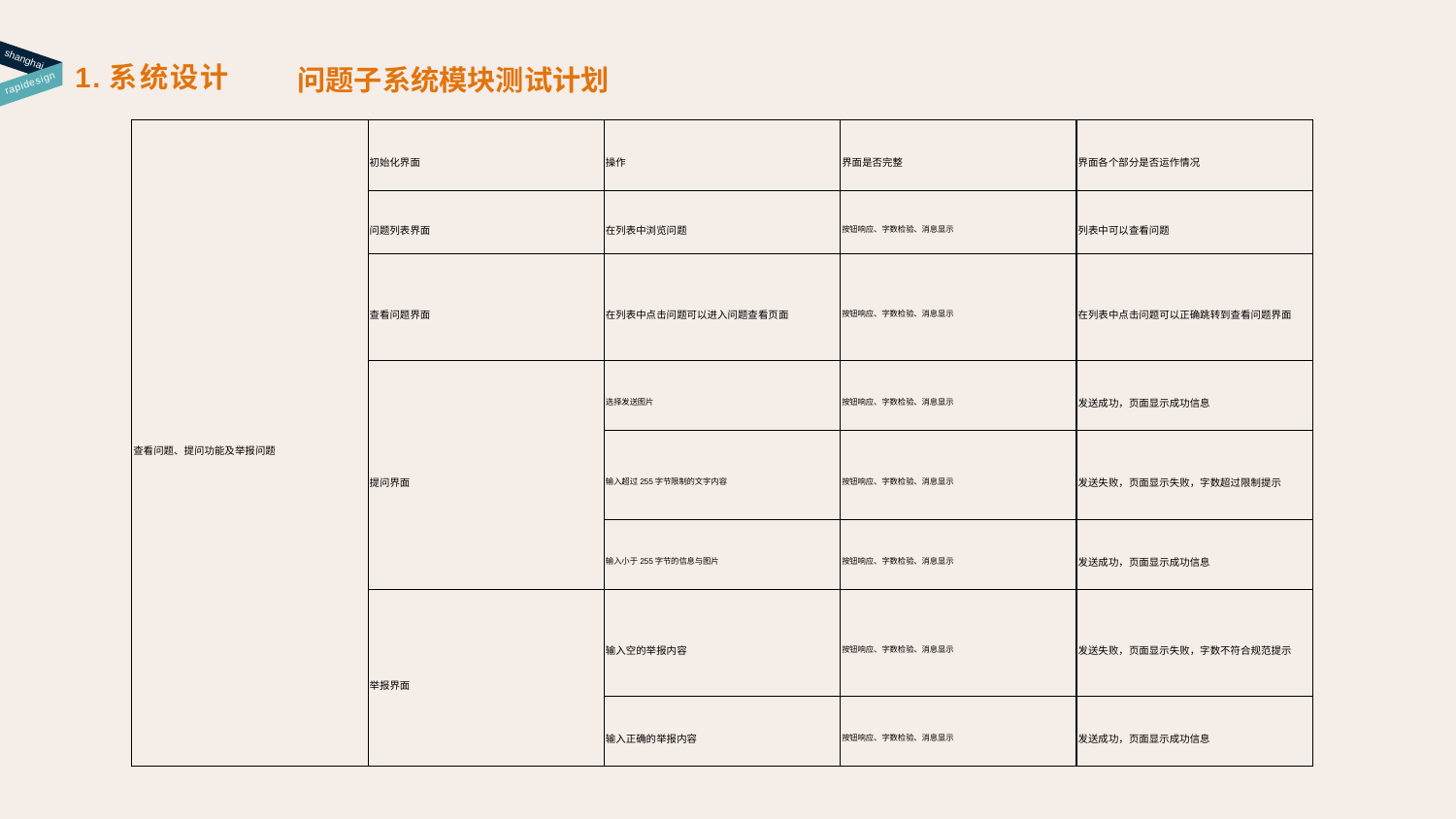

shanghai
1.系统设计
问题子系统模块测试计划
rapidesign
| 查看问题、提问功能及举报问题 | 初始化界面 | 操作 | 界面是否完整 | 界面各个部分是否运作情况 |
| --- | --- | --- | --- | --- |
|  | 问题列表界面 | 在列表中浏览问题 | 按钮响应、字数检验、消息显示 | 列表中可以查看问题 |
|  | 查看问题界面 | 在列表中点击问题可以进入问题查看页面 | 按钮响应、字数检验、消息显示 | 在列表中点击问题可以正确跳转到查看问题界面 |
|  | 提问界面 | 选择发送图片 | 按钮响应、字数检验、消息显示 | 发送成功，页面显示成功信息 |
|  |  | 输入超过255字节限制的文字内容 | 按钮响应、字数检验、消息显示 | 发送失败，页面显示失败，字数超过限制提示 |
|  |  | 输入小于255字节的信息与图片 | 按钮响应、字数检验、消息显示 | 发送成功，页面显示成功信息 |
|  | 举报界面 | 输入空的举报内容 | 按钮响应、字数检验、消息显示 | 发送失败，页面显示失败，字数不符合规范提示 |
|  |  | 输入正确的举报内容 | 按钮响应、字数检验、消息显示 | 发送成功，页面显示成功信息 |